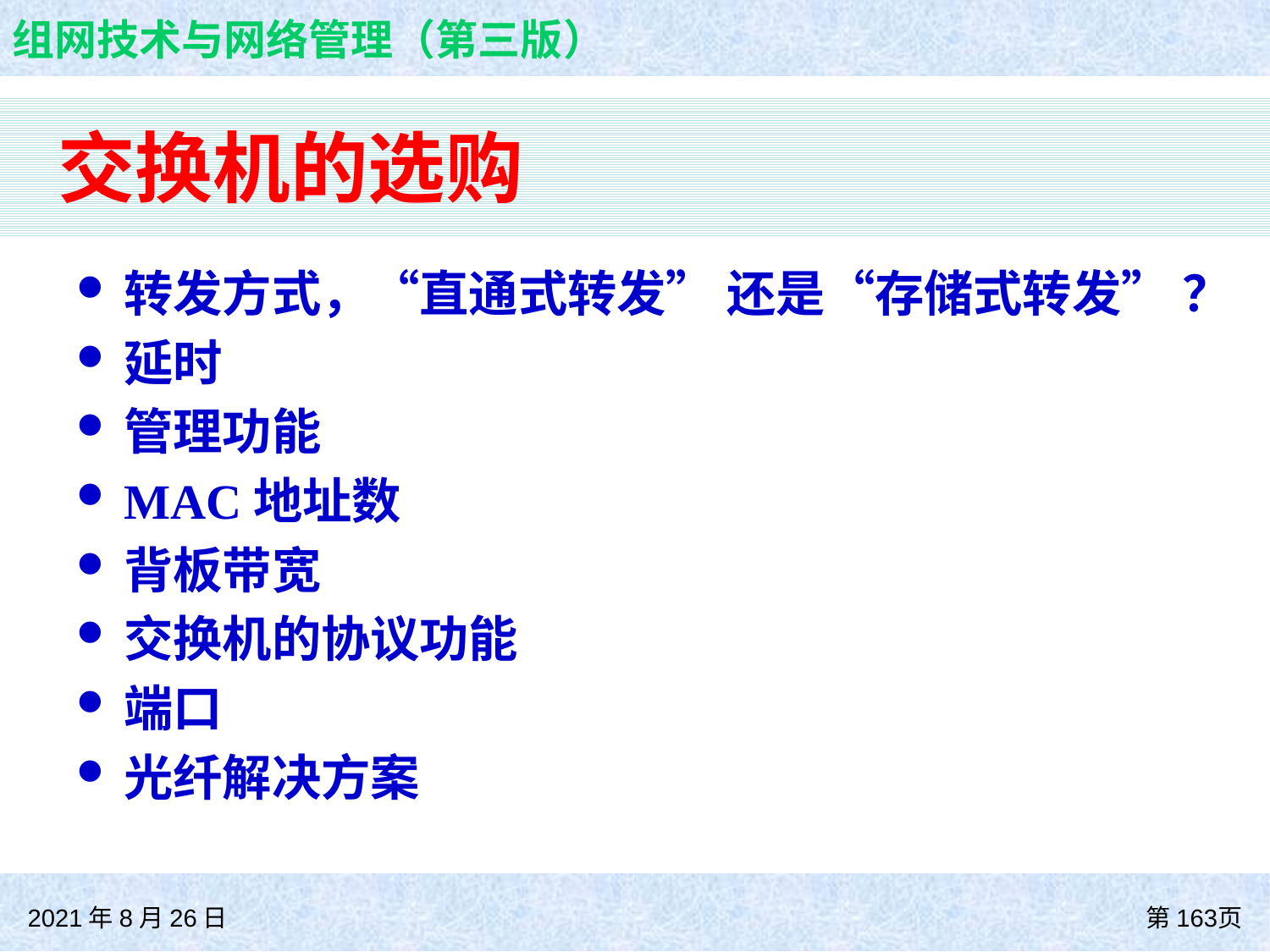

# 交换机的选购
转发方式，“直通式转发” 还是“存储式转发” ？
延时
管理功能
MAC地址数
背板带宽
交换机的协议功能
端口
光纤解决方案
2021年8月26日
第163页